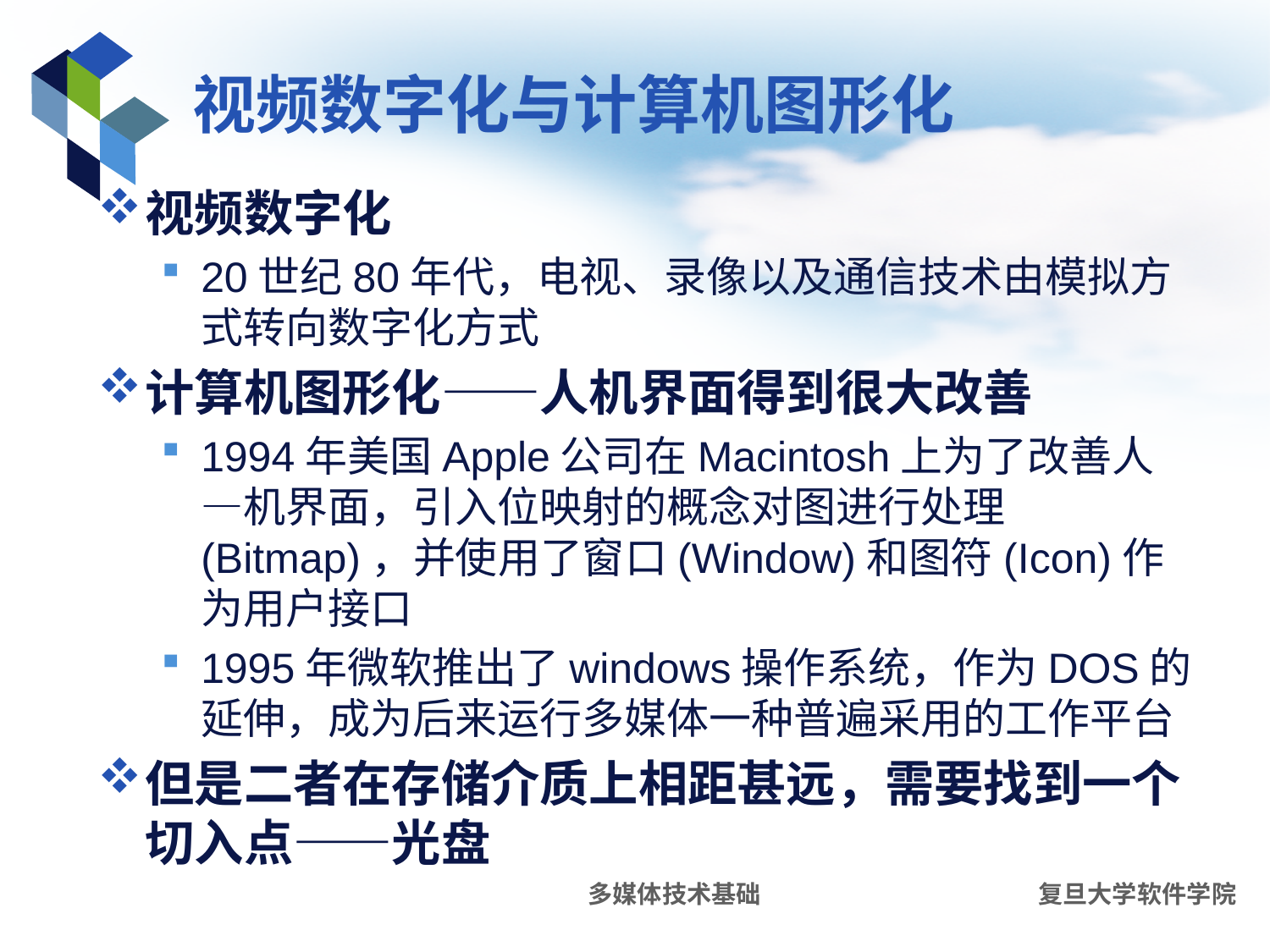

# 视频数字化与计算机图形化
视频数字化
20世纪80年代，电视、录像以及通信技术由模拟方式转向数字化方式
计算机图形化——人机界面得到很大改善
1994年美国Apple公司在Macintosh上为了改善人—机界面，引入位映射的概念对图进行处理(Bitmap)，并使用了窗口(Window)和图符(Icon)作为用户接口
1995年微软推出了windows操作系统，作为DOS的延伸，成为后来运行多媒体一种普遍采用的工作平台
但是二者在存储介质上相距甚远，需要找到一个切入点——光盘
多媒体技术基础